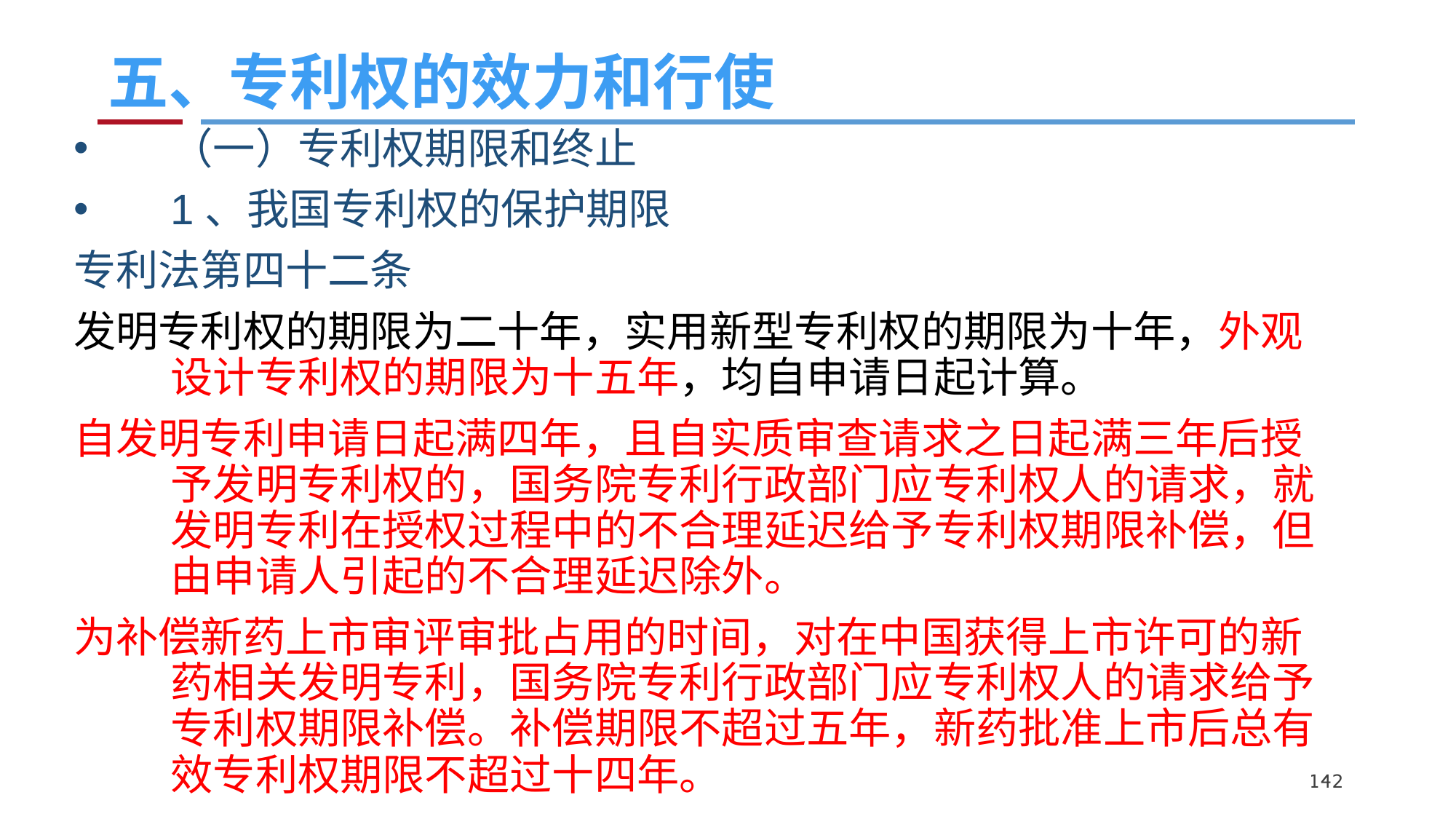

# 五、专利权的效力和行使
（一）专利权期限和终止
1、我国专利权的保护期限
专利法第四十二条
发明专利权的期限为二十年，实用新型专利权的期限为十年，外观设计专利权的期限为十五年，均自申请日起计算。
自发明专利申请日起满四年，且自实质审查请求之日起满三年后授予发明专利权的，国务院专利行政部门应专利权人的请求，就发明专利在授权过程中的不合理延迟给予专利权期限补偿，但由申请人引起的不合理延迟除外。
为补偿新药上市审评审批占用的时间，对在中国获得上市许可的新药相关发明专利，国务院专利行政部门应专利权人的请求给予专利权期限补偿。补偿期限不超过五年，新药批准上市后总有效专利权期限不超过十四年。
142